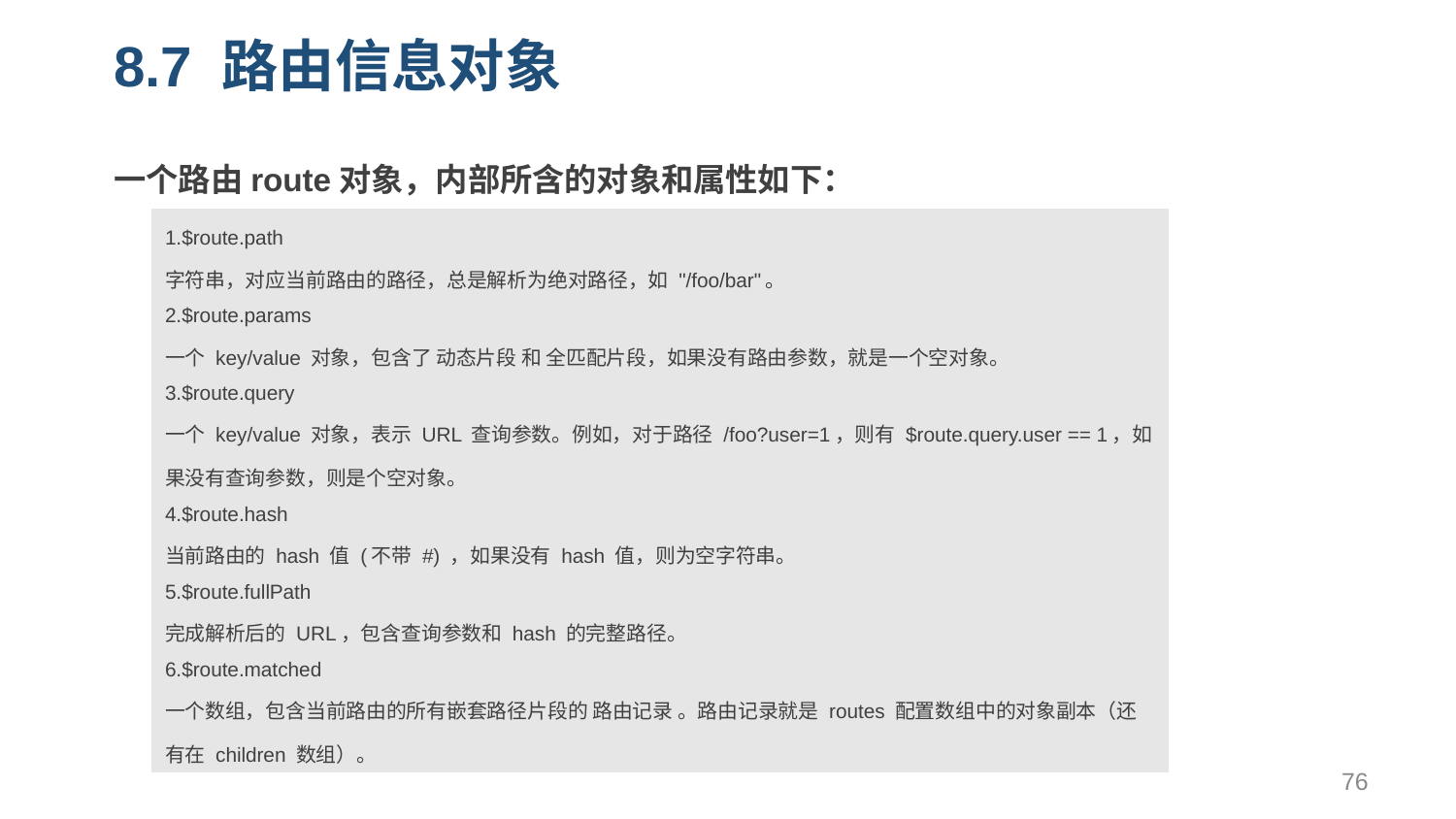

# 8.7 路由信息对象
一个路由route对象，内部所含的对象和属性如下：

| 1.$route.path 字符串，对应当前路由的路径，总是解析为绝对路径，如 "/foo/bar"。 2.$route.params 一个 key/value 对象，包含了 动态片段 和 全匹配片段，如果没有路由参数，就是一个空对象。 3.$route.query 一个 key/value 对象，表示 URL 查询参数。例如，对于路径 /foo?user=1，则有 $route.query.user == 1，如果没有查询参数，则是个空对象。 4.$route.hash 当前路由的 hash 值 (不带 #) ，如果没有 hash 值，则为空字符串。 5.$route.fullPath 完成解析后的 URL，包含查询参数和 hash 的完整路径。 6.$route.matched 一个数组，包含当前路由的所有嵌套路径片段的 路由记录 。路由记录就是 routes 配置数组中的对象副本（还有在 children 数组）。 |
| --- |
76